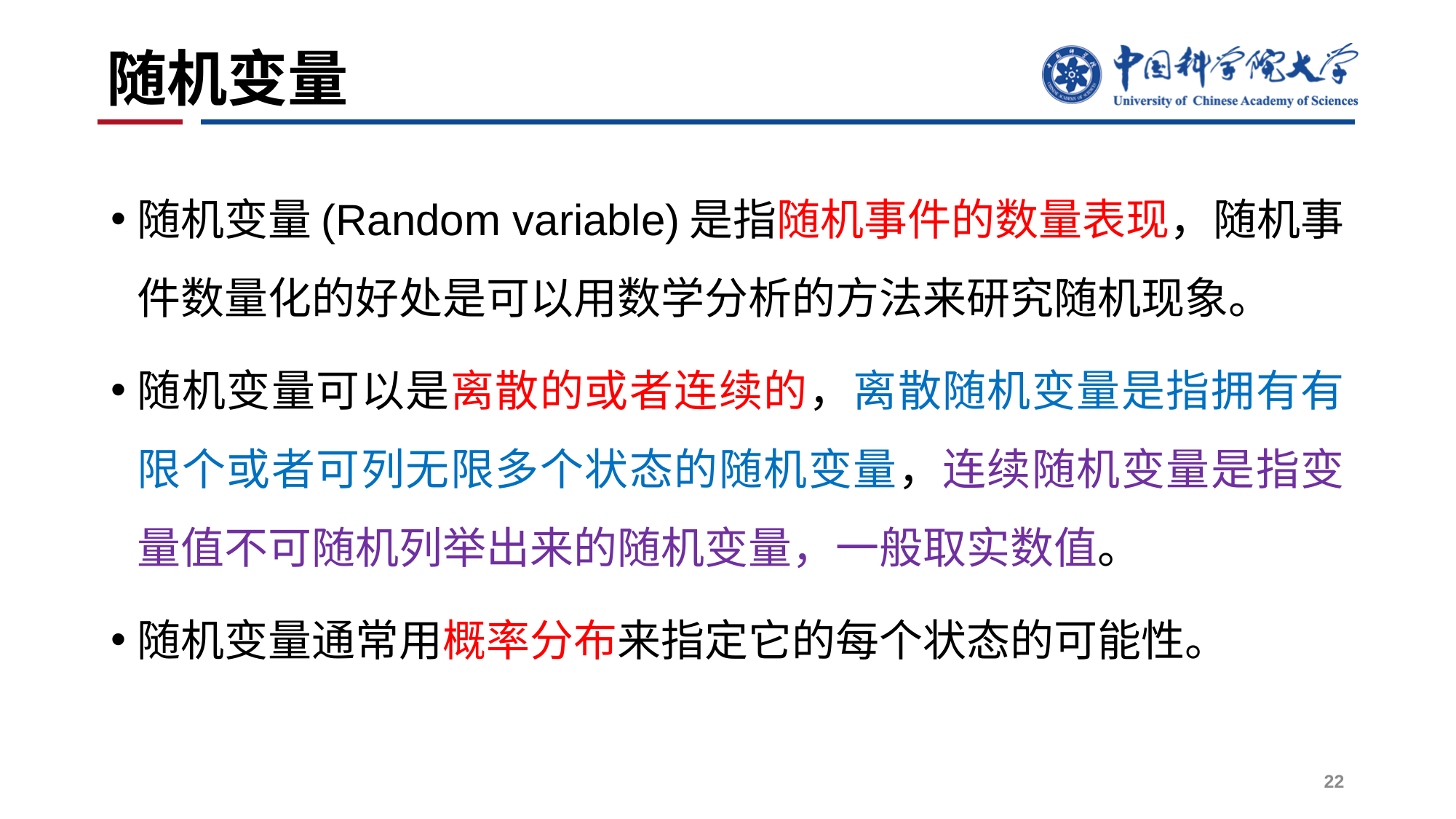

# 随机变量
随机变量(Random variable)是指随机事件的数量表现，随机事件数量化的好处是可以用数学分析的方法来研究随机现象。
随机变量可以是离散的或者连续的，离散随机变量是指拥有有限个或者可列无限多个状态的随机变量，连续随机变量是指变量值不可随机列举出来的随机变量，一般取实数值。
随机变量通常用概率分布来指定它的每个状态的可能性。

22